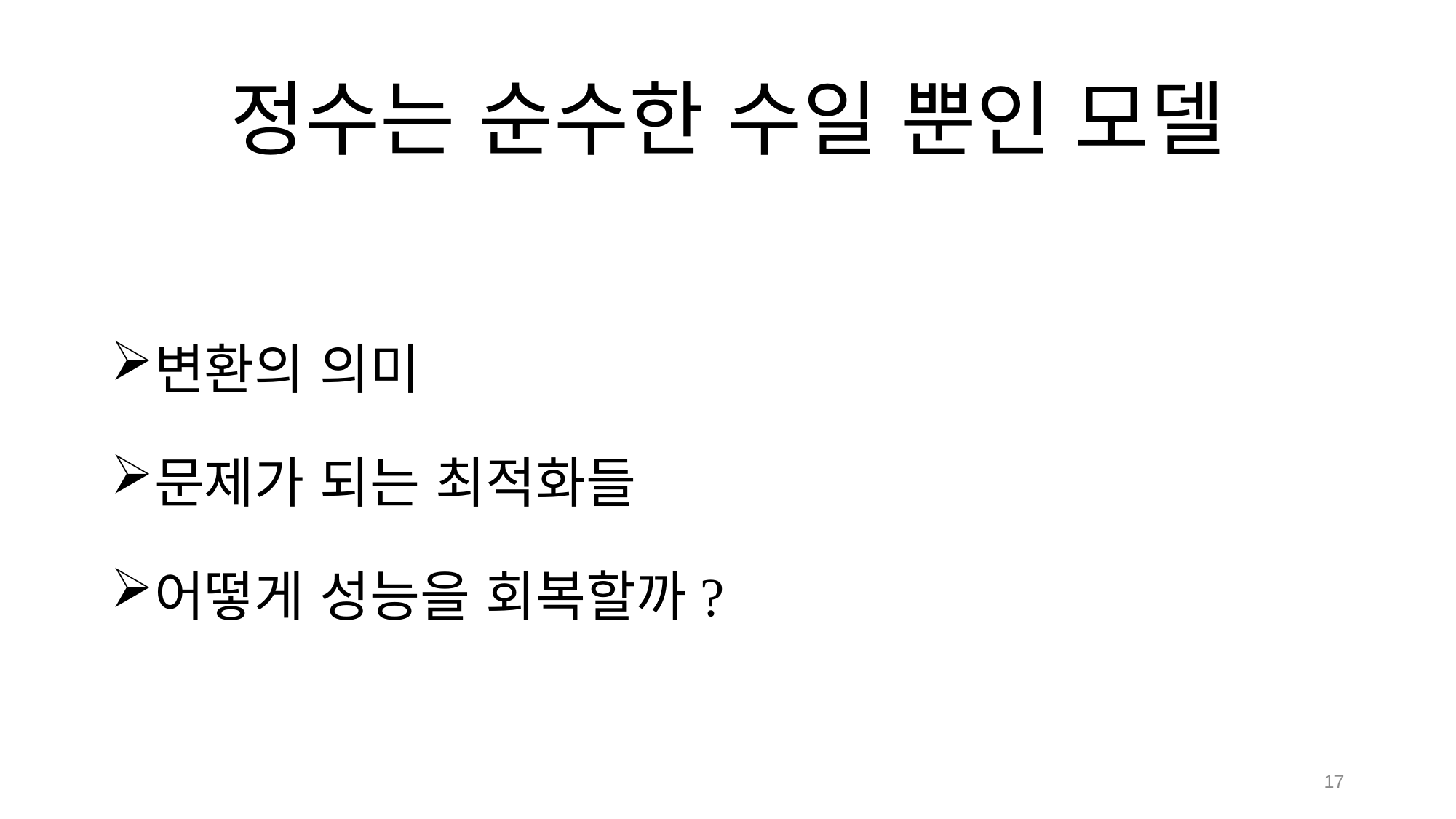

# 정수는 순수한 수일 뿐인 모델
변환의 의미
문제가 되는 최적화들
어떻게 성능을 회복할까?
17